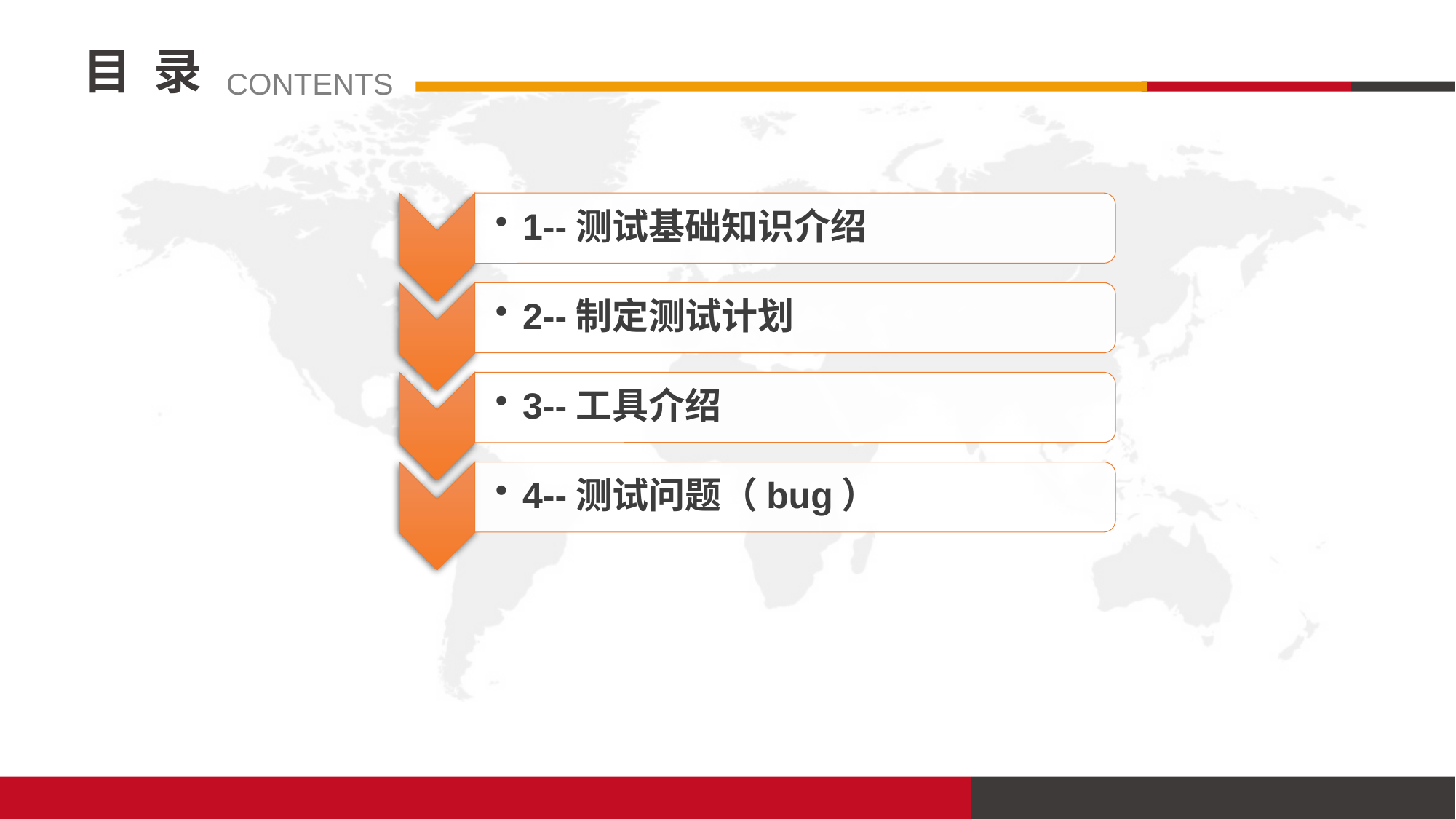

目  录
CONTENTS

1--测试基础知识介绍

2--制定测试计划

3--工具介绍

4--测试问题（bug）